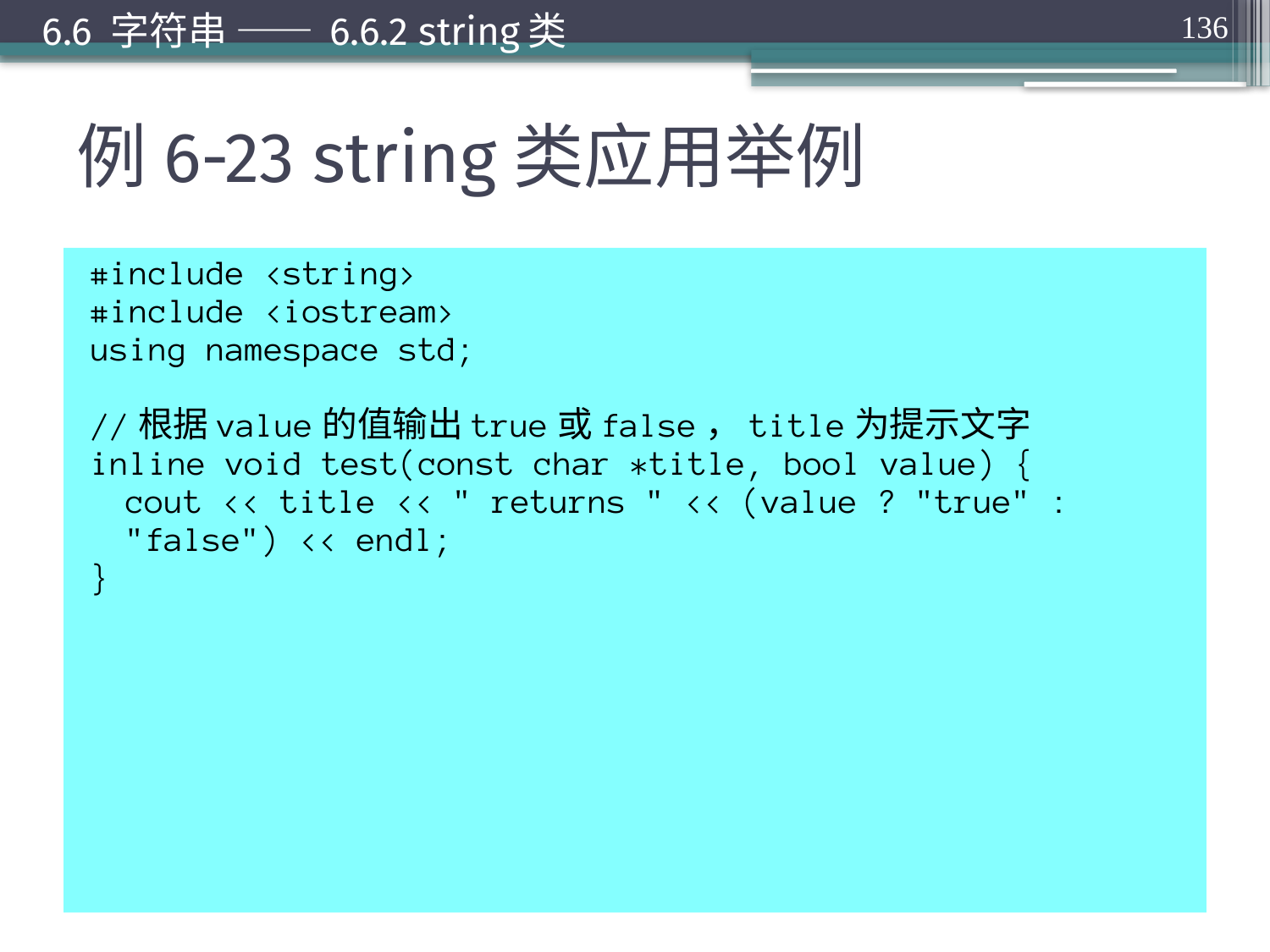

6.6 字符串 —— 6.6.2 string类
136
# 例6-23 string类应用举例
#include <string>
#include <iostream>
using namespace std;

//根据value的值输出true或false，title为提示文字
inline void test(const char *title, bool value) {
	cout << title << " returns " << (value ? "true" : "false") << endl;
}